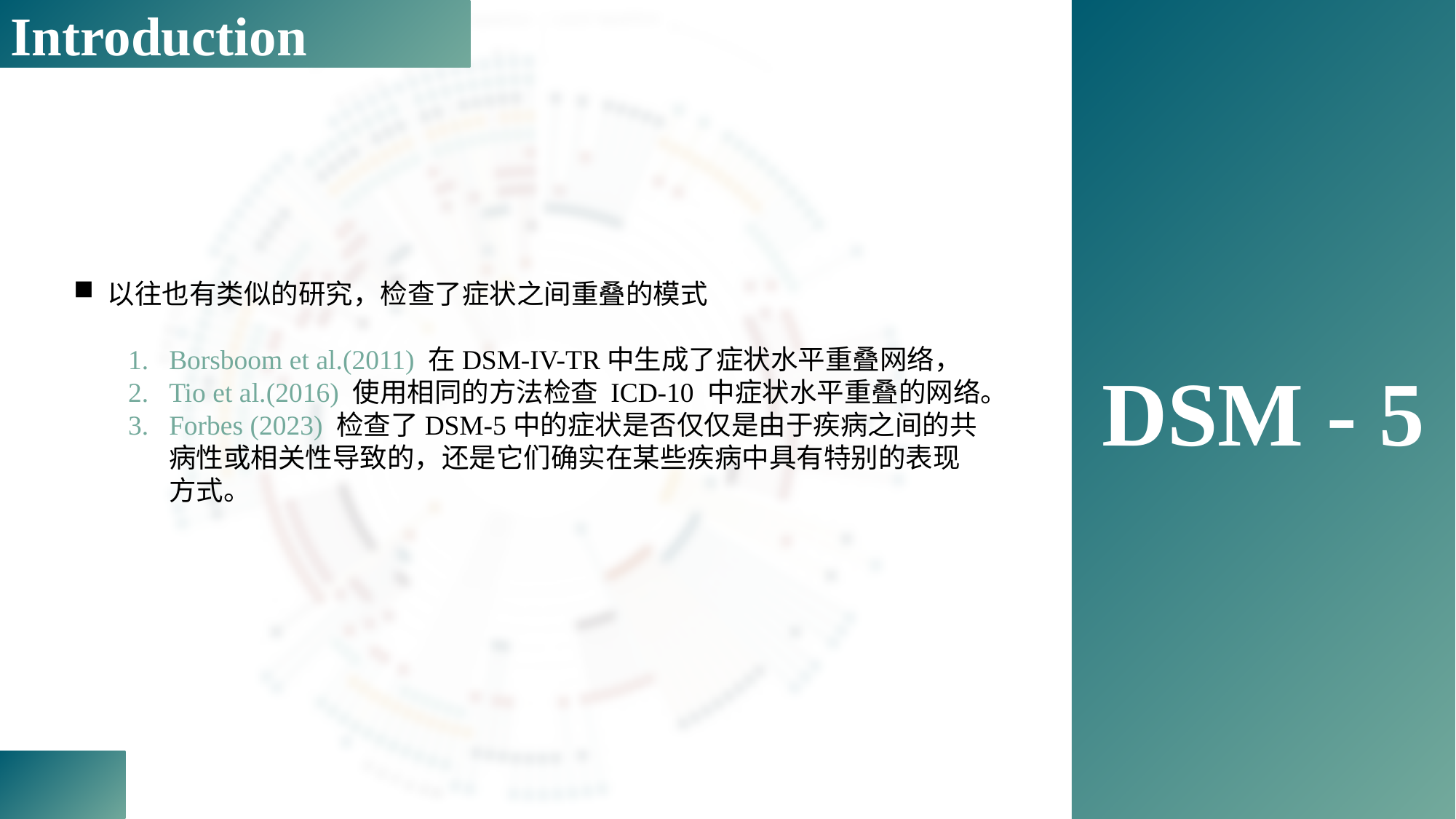

Introduction
DSM - 5
以往也有类似的研究，检查了症状之间重叠的模式

Borsboom et al.(2011) 在DSM-IV-TR中生成了症状水平重叠网络，
Tio et al.(2016) 使用相同的方法检查 ICD-10 中症状水平重叠的网络。
Forbes (2023) 检查了DSM-5中的症状是否仅仅是由于疾病之间的共病性或相关性导致的，还是它们确实在某些疾病中具有特别的表现方式。